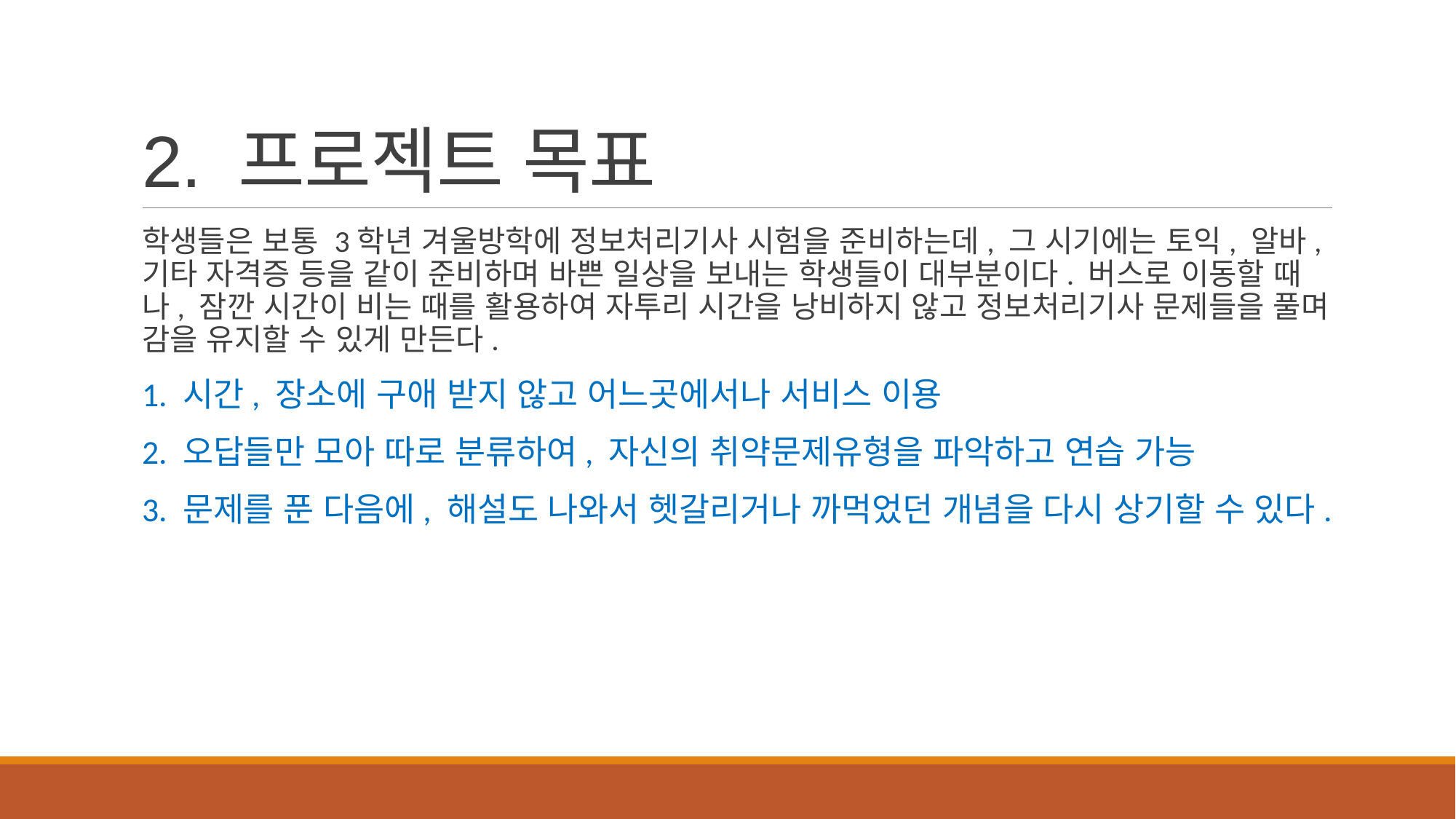

# 2. 프로젝트 목표
학생들은 보통 3학년 겨울방학에 정보처리기사 시험을 준비하는데, 그 시기에는 토익, 알바, 기타 자격증 등을 같이 준비하며 바쁜 일상을 보내는 학생들이 대부분이다. 버스로 이동할 때나, 잠깐 시간이 비는 때를 활용하여 자투리 시간을 낭비하지 않고 정보처리기사 문제들을 풀며 감을 유지할 수 있게 만든다.
1. 시간, 장소에 구애 받지 않고 어느곳에서나 서비스 이용
2. 오답들만 모아 따로 분류하여, 자신의 취약문제유형을 파악하고 연습 가능
3. 문제를 푼 다음에, 해설도 나와서 헷갈리거나 까먹었던 개념을 다시 상기할 수 있다.